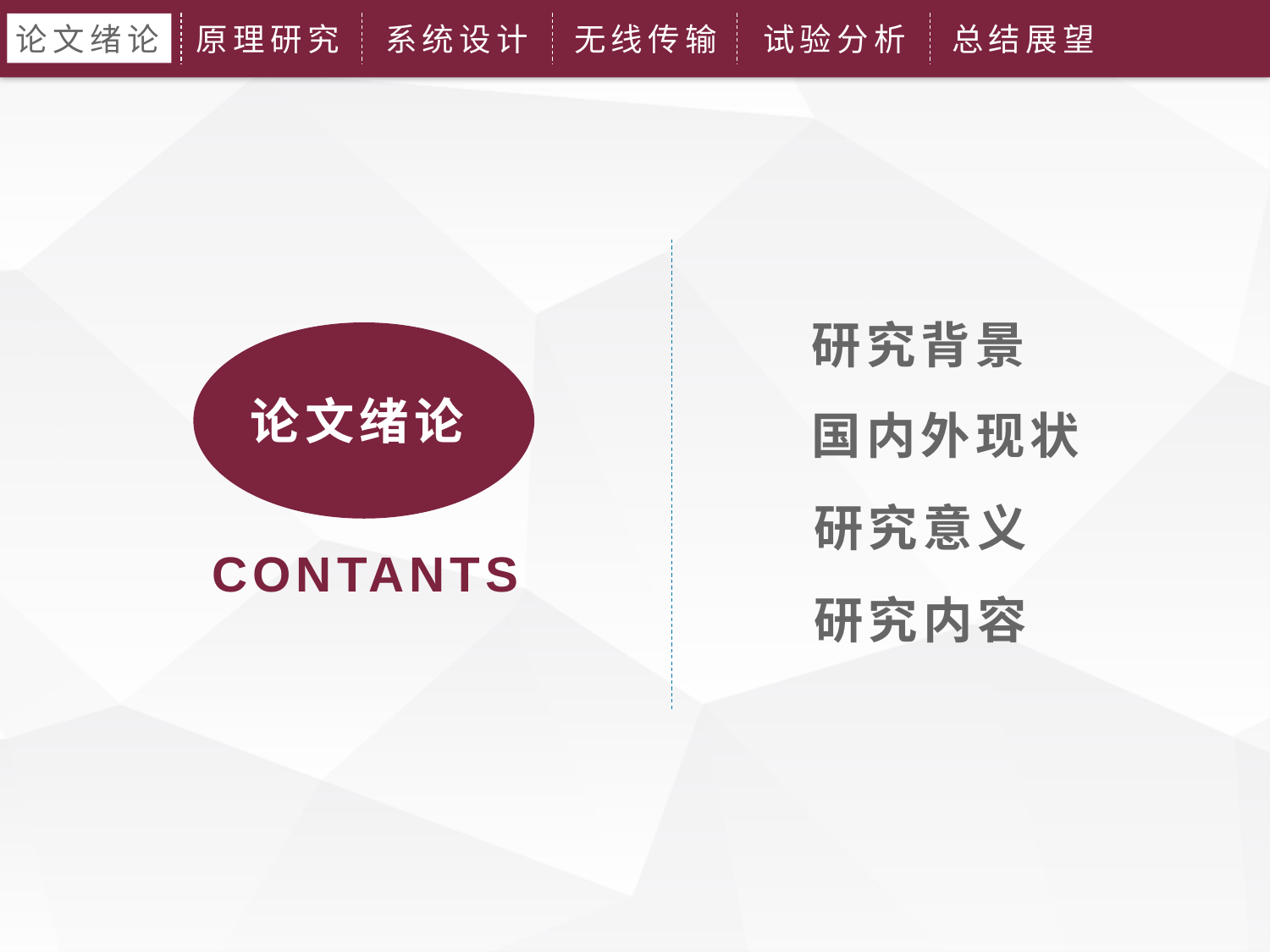

论文绪论
原理研究
系统设计
无线传输
试验分析
总结展望

研究背景

论文绪论
国内外现状
研究意义
CONTANTS
研究内容